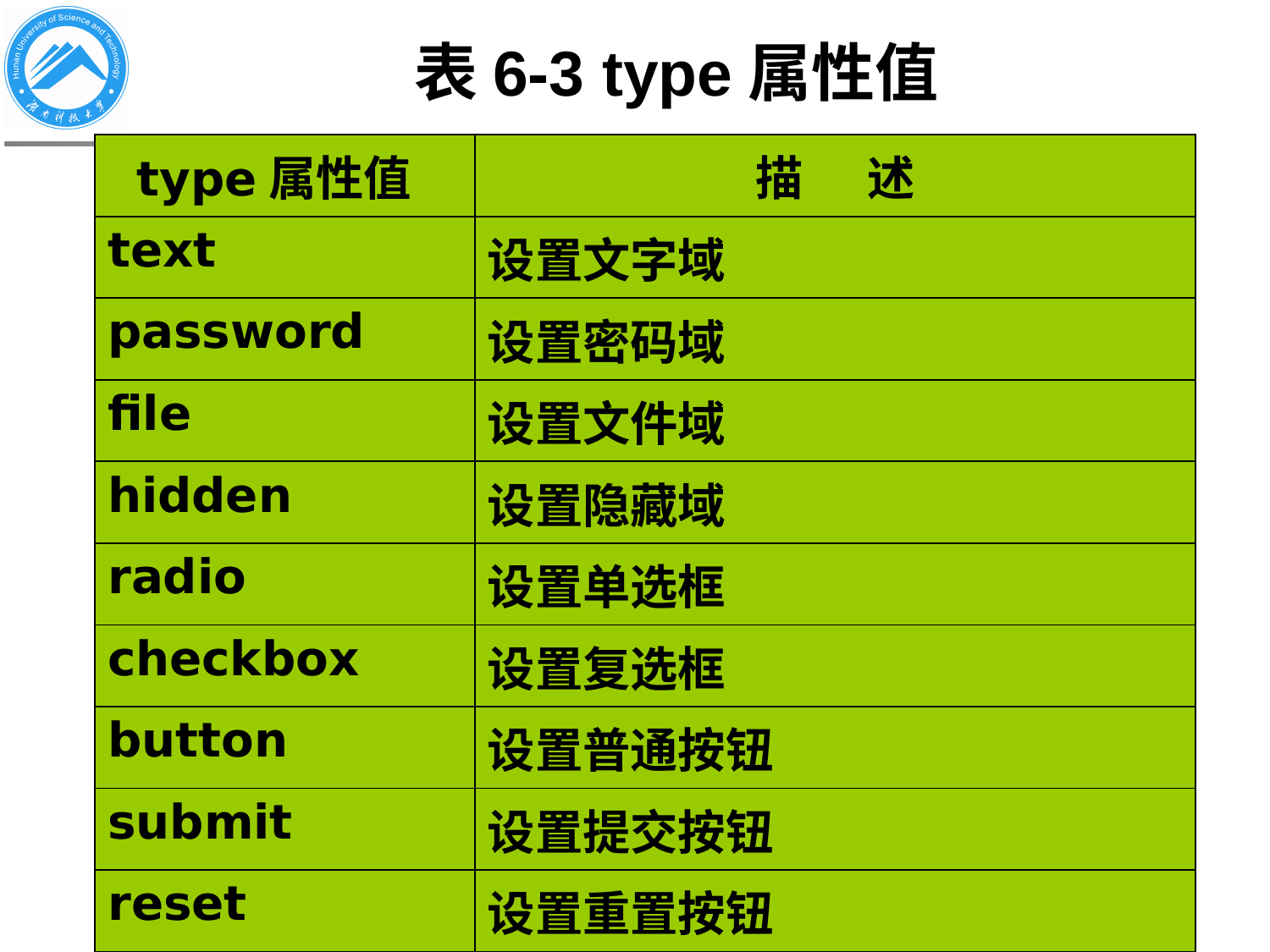

#
表6-3 type属性值
| type属性值 | 描 述 |
| --- | --- |
| text | 设置文字域 |
| password | 设置密码域 |
| file | 设置文件域 |
| hidden | 设置隐藏域 |
| radio | 设置单选框 |
| checkbox | 设置复选框 |
| button | 设置普通按钮 |
| submit | 设置提交按钮 |
| reset | 设置重置按钮 |
| image | 设置图像域(图像提交按钮) |